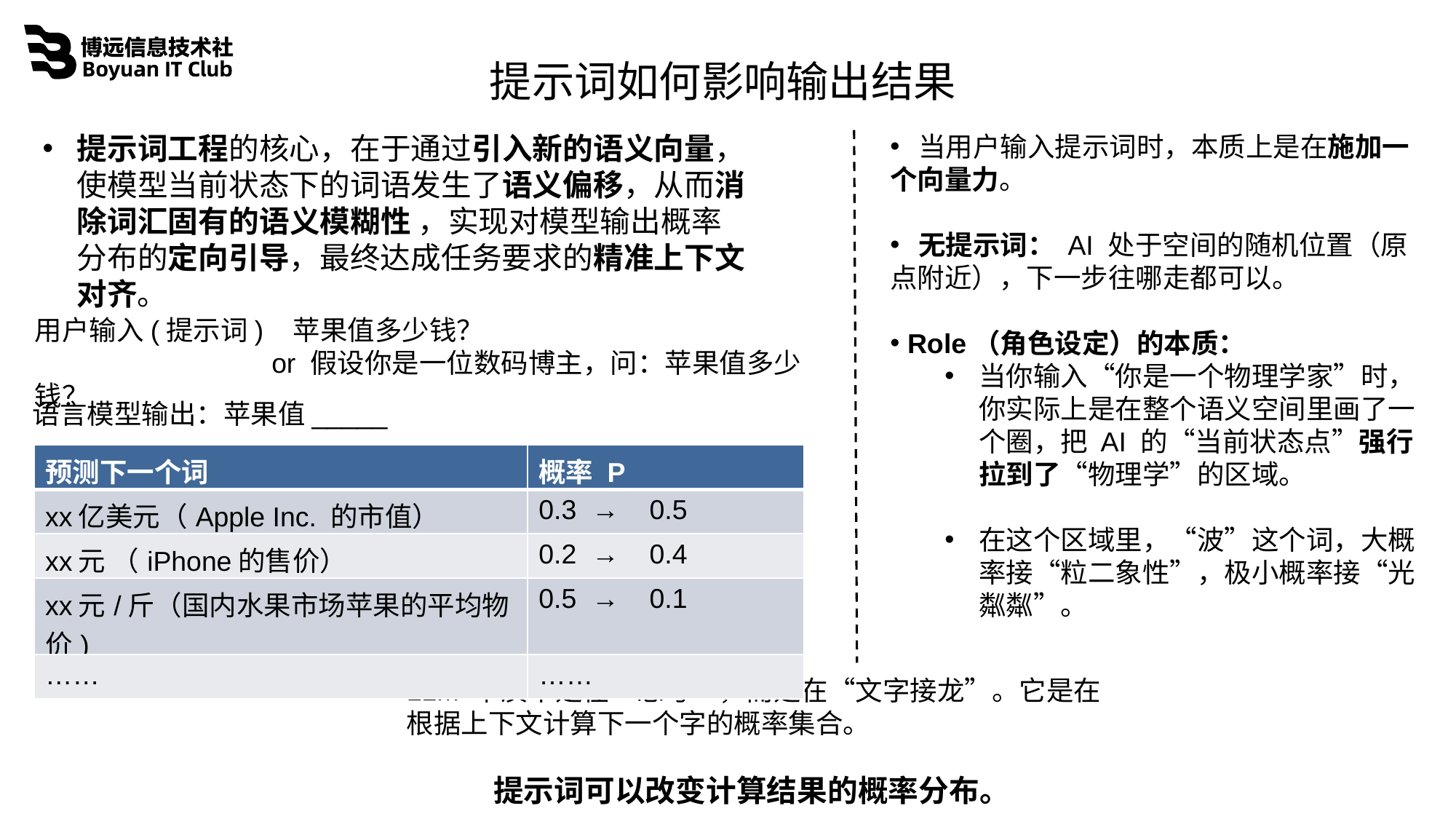

提示词如何影响输出结果
提示词工程的核心，在于通过引入新的语义向量，使模型当前状态下的词语发生了语义偏移，从而消除词汇固有的语义模糊性 ，实现对模型输出概率分布的定向引导，最终达成任务要求的精准上下文对齐。

  当用户输入提示词时，本质上是在施加一个向量力。

  无提示词： AI 处于空间的随机位置（原点附近），下一步往哪走都可以。

 Role（角色设定）的本质：
当你输入“你是一个物理学家”时，你实际上是在整个语义空间里画了一个圈，把 AI 的“当前状态点”强行拉到了“物理学”的区域。

在这个区域里，“波”这个词，大概率接“粒二象性”，极小概率接“光粼粼”。
用户输入(提示词)   苹果值多少钱？
                               or 假设你是一位数码博主，问：苹果值多少钱？

语言模型输出：苹果值_____
| 预测下一个词 | 概率 P |
| --- | --- |
| xx亿美元（Apple Inc. 的市值） | 0.3 → 0.5 |
| xx元 （iPhone的售价） | 0.2 → 0.4 |
| xx元/斤（国内水果市场苹果的平均物价) | 0.5 → 0.1 |
| …… | …… |
LLM 本质不是在“思考”，而是在“文字接龙”。它是在根据上下文计算下一个字的概率集合。

             提示词可以改变计算结果的概率分布。